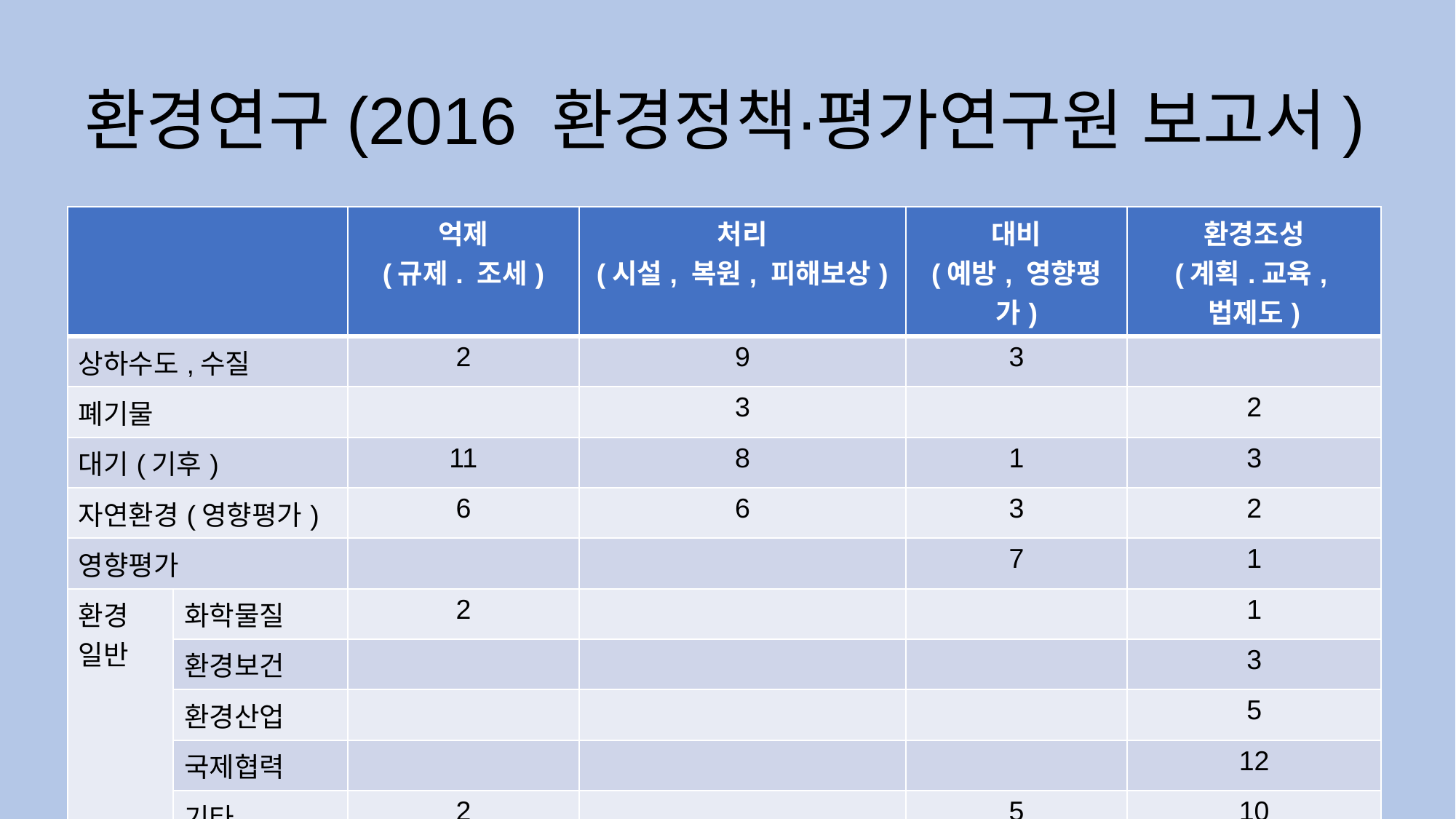

# 환경연구(2016 환경정책∙평가연구원 보고서)
|  |  | 억제 (규제. 조세) | 처리 (시설, 복원, 피해보상) | 대비 (예방, 영향평가) | 환경조성 (계획.교육,법제도) |
| --- | --- | --- | --- | --- | --- |
| 상하수도,수질 |  | 2 | 9 | 3 |  |
| 폐기물 |  |  | 3 |  | 2 |
| 대기(기후) |  | 11 | 8 | 1 | 3 |
| 자연환경(영향평가) |  | 6 | 6 | 3 | 2 |
| 영향평가 |  |  |  | 7 | 1 |
| 환경 일반 | 화학물질 | 2 |  |  | 1 |
|  | 환경보건 |  |  |  | 3 |
|  | 환경산업 |  |  |  | 5 |
|  | 국제협력 |  |  |  | 12 |
|  | 기타 | 2 |  | 5 | 10 |
17